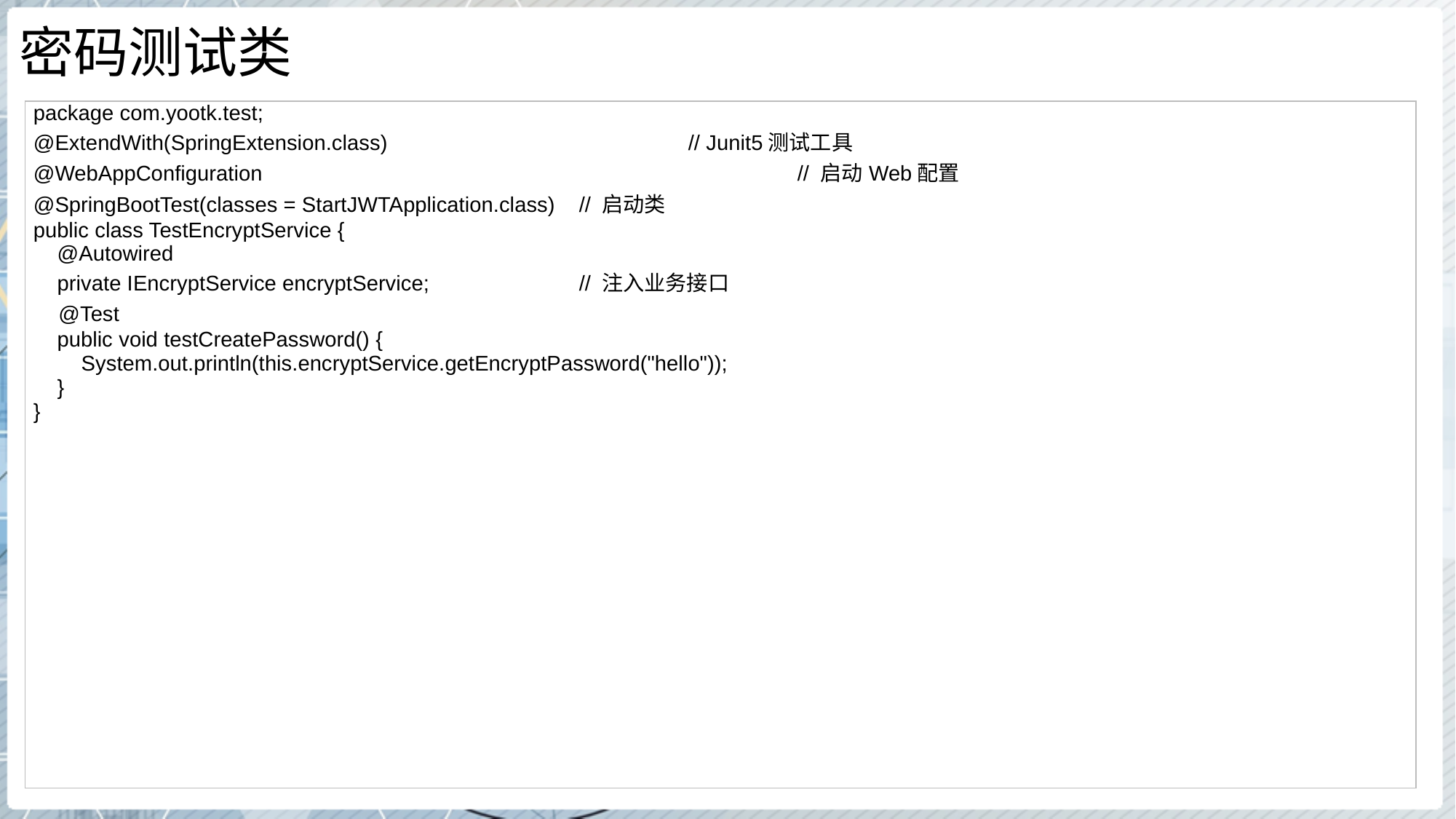

# 密码测试类
| package com.yootk.test; @ExtendWith(SpringExtension.class) // Junit5测试工具 @WebAppConfiguration // 启动Web配置 @SpringBootTest(classes = StartJWTApplication.class) // 启动类 public class TestEncryptService { @Autowired private IEncryptService encryptService; // 注入业务接口 @Test public void testCreatePassword() { System.out.println(this.encryptService.getEncryptPassword("hello")); } } |
| --- |